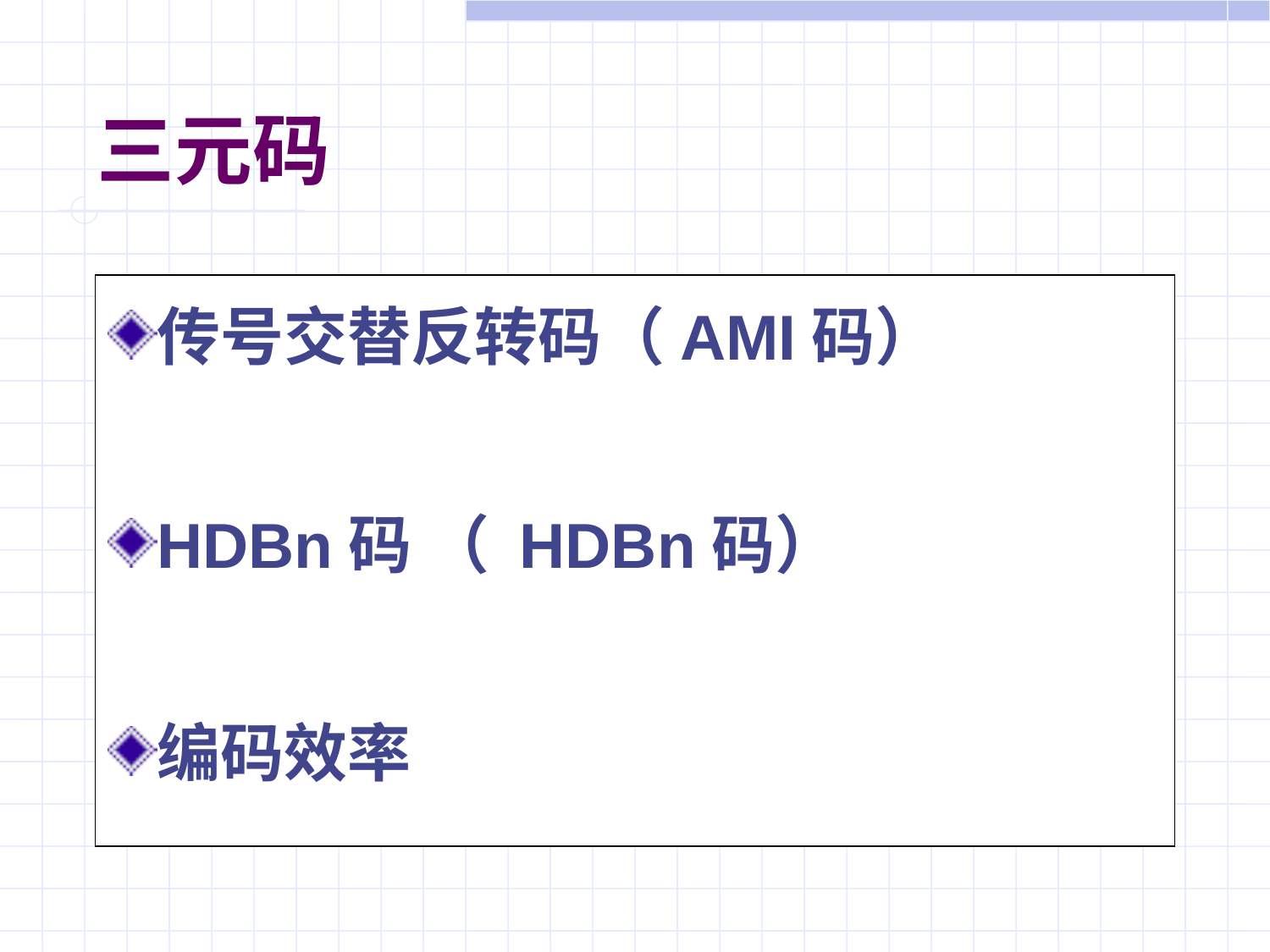

# 三元码
传号交替反转码（AMI码）

HDBn码 （ HDBn码）

编码效率